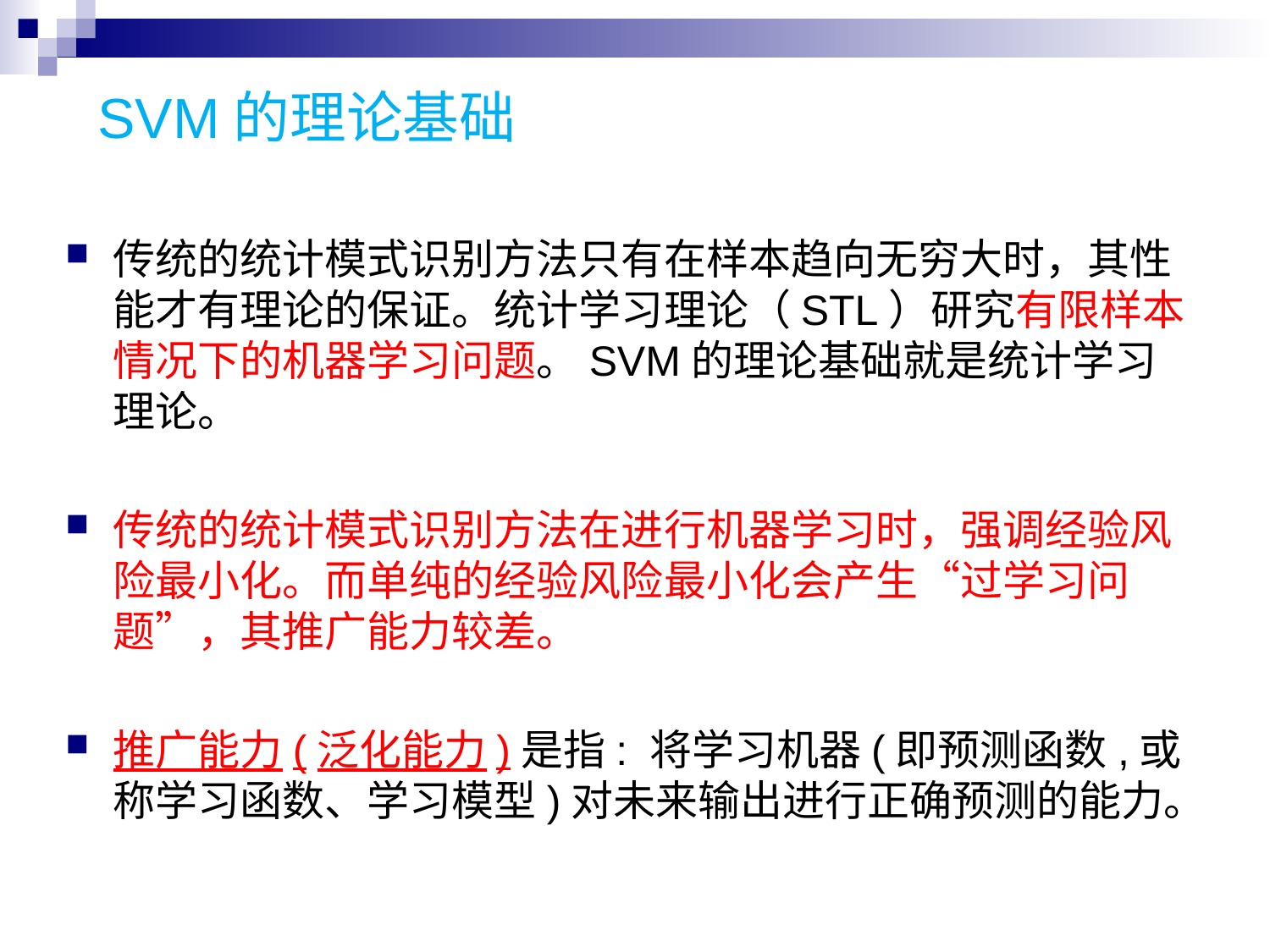

# SVM的理论基础
传统的统计模式识别方法只有在样本趋向无穷大时，其性能才有理论的保证。统计学习理论（STL）研究有限样本情况下的机器学习问题。SVM的理论基础就是统计学习理论。

传统的统计模式识别方法在进行机器学习时，强调经验风险最小化。而单纯的经验风险最小化会产生“过学习问题”，其推广能力较差。

推广能力(泛化能力)是指: 将学习机器(即预测函数,或称学习函数、学习模型)对未来输出进行正确预测的能力。